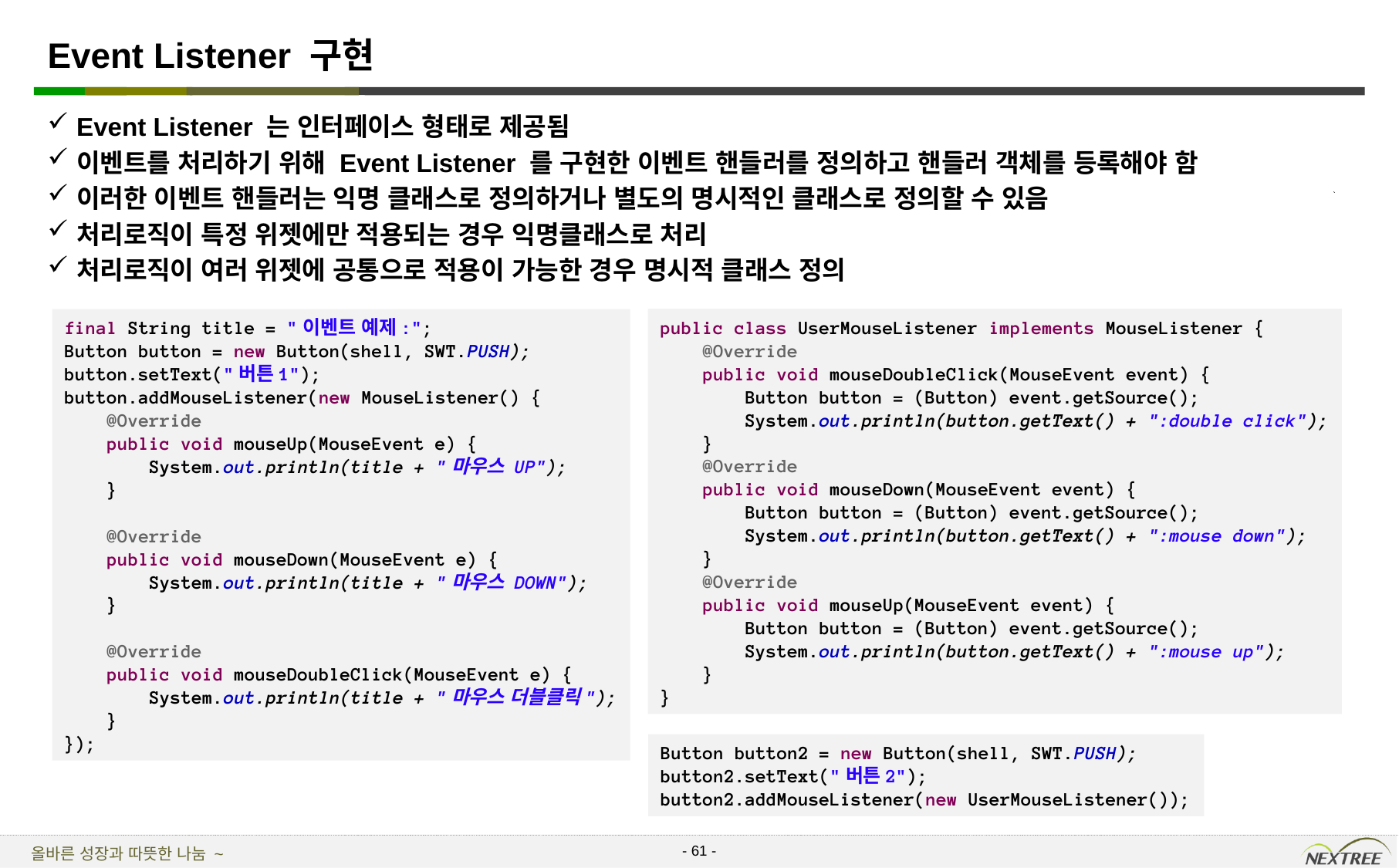

# Event Listener 구현
Event Listener 는 인터페이스 형태로 제공됨
이벤트를 처리하기 위해 Event Listener 를 구현한 이벤트 핸들러를 정의하고 핸들러 객체를 등록해야 함
이러한 이벤트 핸들러는 익명 클래스로 정의하거나 별도의 명시적인 클래스로 정의할 수 있음
처리로직이 특정 위젯에만 적용되는 경우 익명클래스로 처리
처리로직이 여러 위젯에 공통으로 적용이 가능한 경우 명시적 클래스 정의
final String title = "이벤트 예제:";
Button button = new Button(shell, SWT.PUSH);
button.setText("버튼1");
button.addMouseListener(new MouseListener() {
    @Override
    public void mouseUp(MouseEvent e) {
        System.out.println(title + "마우스 UP");
    }

    @Override
    public void mouseDown(MouseEvent e) {
        System.out.println(title + "마우스 DOWN");
    }

    @Override
    public void mouseDoubleClick(MouseEvent e) {
        System.out.println(title + "마우스 더블클릭");
    }
});
public class UserMouseListener implements MouseListener {
    @Override
    public void mouseDoubleClick(MouseEvent event) {
        Button button = (Button) event.getSource();
        System.out.println(button.getText() + ":double click");
    }
    @Override
    public void mouseDown(MouseEvent event) {
        Button button = (Button) event.getSource();
        System.out.println(button.getText() + ":mouse down");
    }
    @Override
    public void mouseUp(MouseEvent event) {
        Button button = (Button) event.getSource();
        System.out.println(button.getText() + ":mouse up");
    }
}
Button button2 = new Button(shell, SWT.PUSH);
button2.setText("버튼2");
button2.addMouseListener(new UserMouseListener());